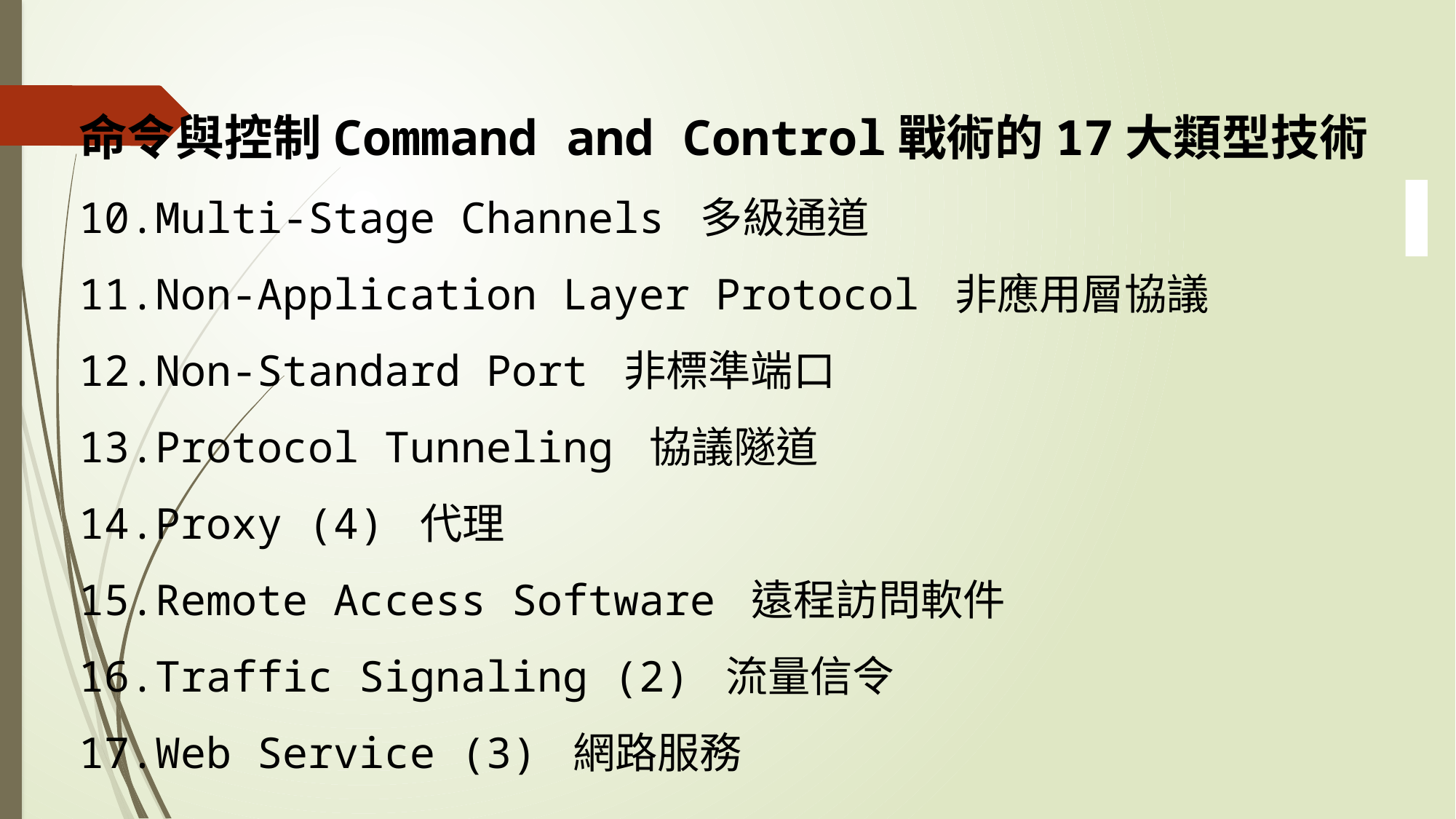

命令與控制Command and Control戰術的17大類型技術
Multi-Stage Channels 多級通道
Non-Application Layer Protocol 非應用層協議
Non-Standard Port 非標準端口
Protocol Tunneling 協議隧道
Proxy (4) 代理
Remote Access Software 遠程訪問軟件
Traffic Signaling (2) 流量信令
Web Service (3) 網路服務